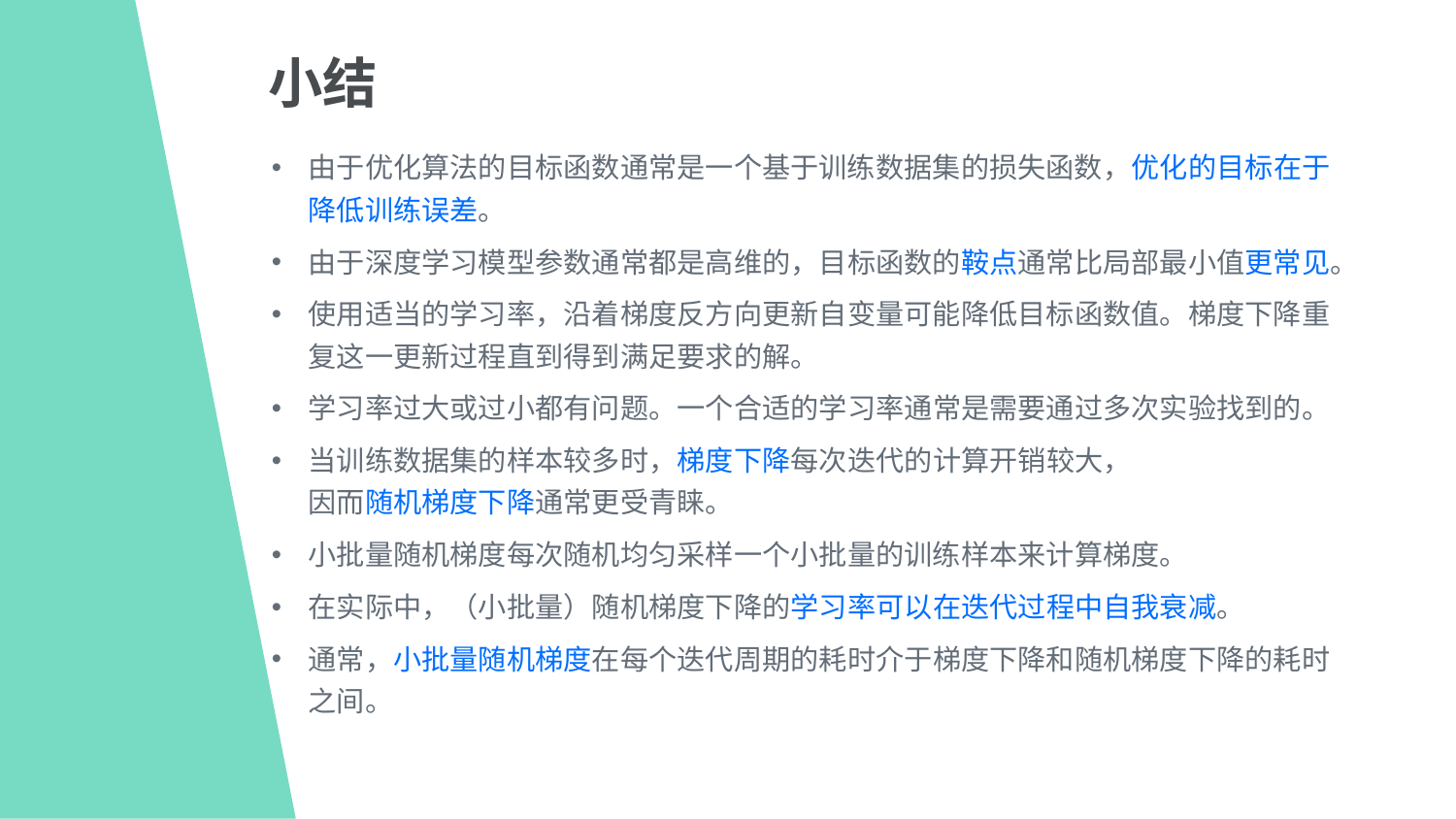

小结
由于优化算法的目标函数通常是一个基于训练数据集的损失函数，优化的目标在于降低训练误差。
由于深度学习模型参数通常都是高维的，目标函数的鞍点通常比局部最小值更常见。
使用适当的学习率，沿着梯度反方向更新自变量可能降低目标函数值。梯度下降重复这一更新过程直到得到满足要求的解。
学习率过大或过小都有问题。一个合适的学习率通常是需要通过多次实验找到的。
当训练数据集的样本较多时，梯度下降每次迭代的计算开销较大，
因而随机梯度下降通常更受青睐。
小批量随机梯度每次随机均匀采样一个小批量的训练样本来计算梯度。
在实际中，（小批量）随机梯度下降的学习率可以在迭代过程中自我衰减。
通常，小批量随机梯度在每个迭代周期的耗时介于梯度下降和随机梯度下降的耗时之间。